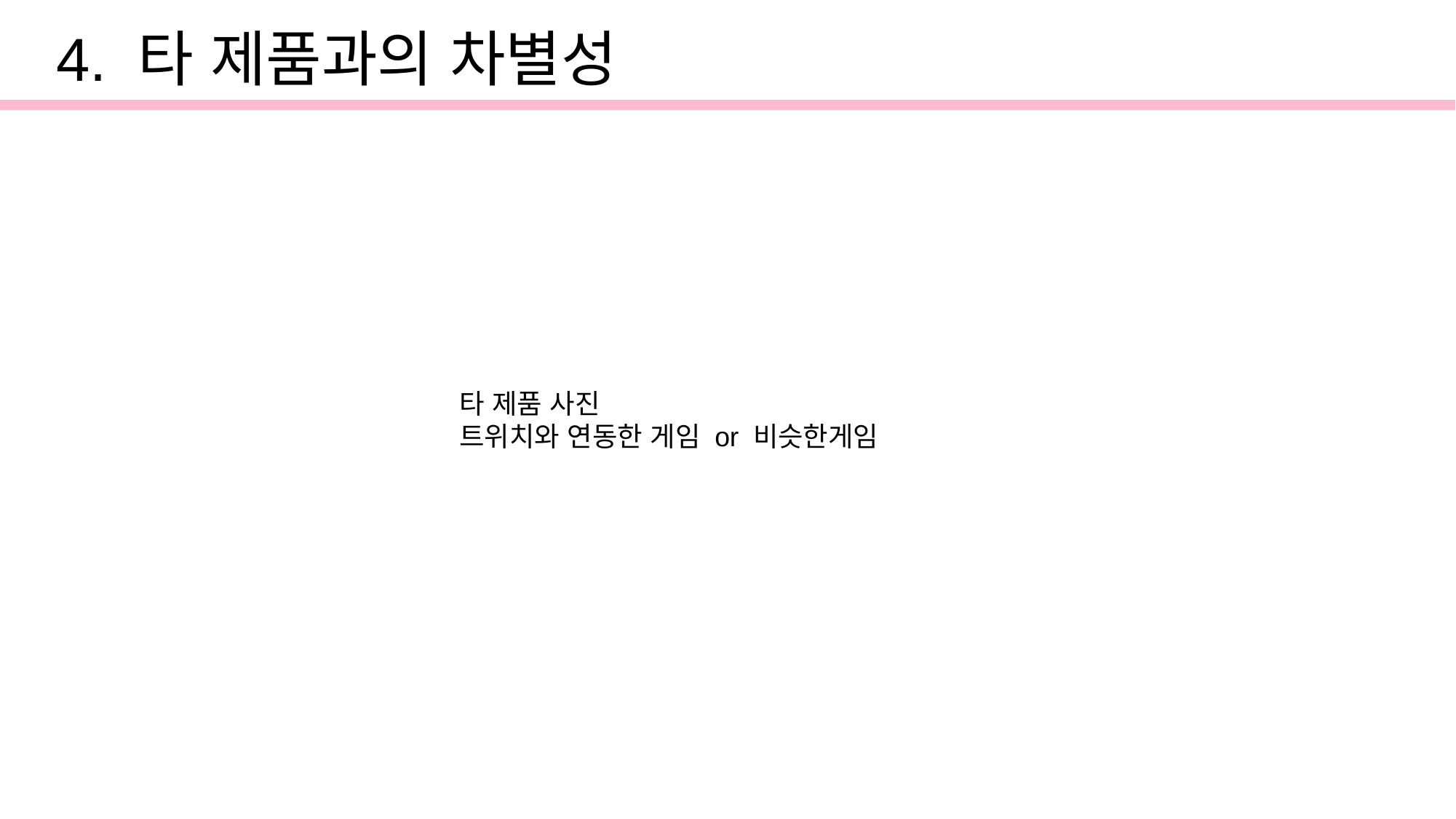

4. 타 제품과의 차별성

타 제품 사진
트위치와 연동한 게임 or 비슷한게임